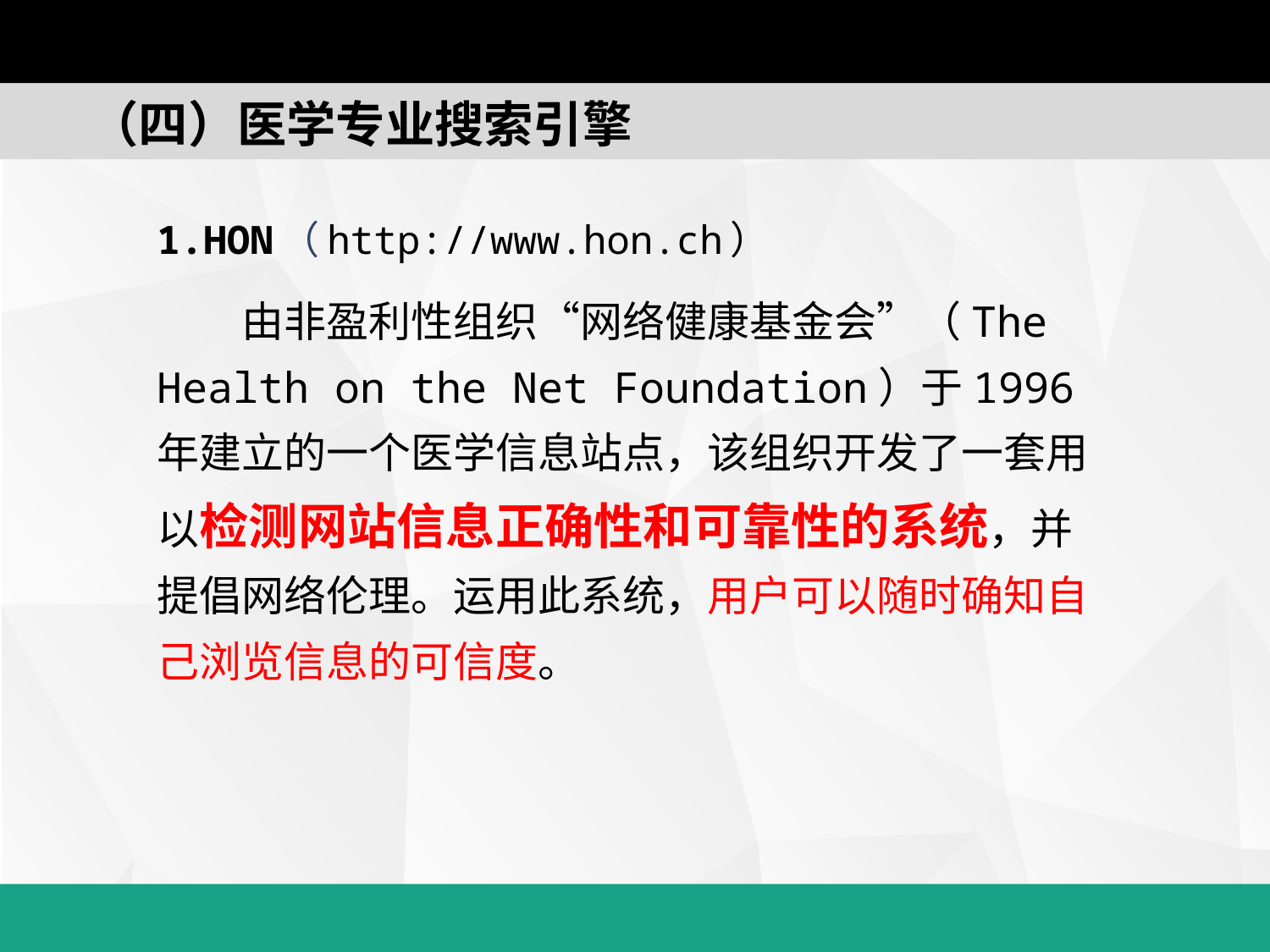

（四）医学专业搜索引擎
1.HON（http://www.hon.ch）
　　由非盈利性组织“网络健康基金会”（The Health on the Net Foundation）于1996年建立的一个医学信息站点，该组织开发了一套用以检测网站信息正确性和可靠性的系统，并提倡网络伦理。运用此系统，用户可以随时确知自己浏览信息的可信度。